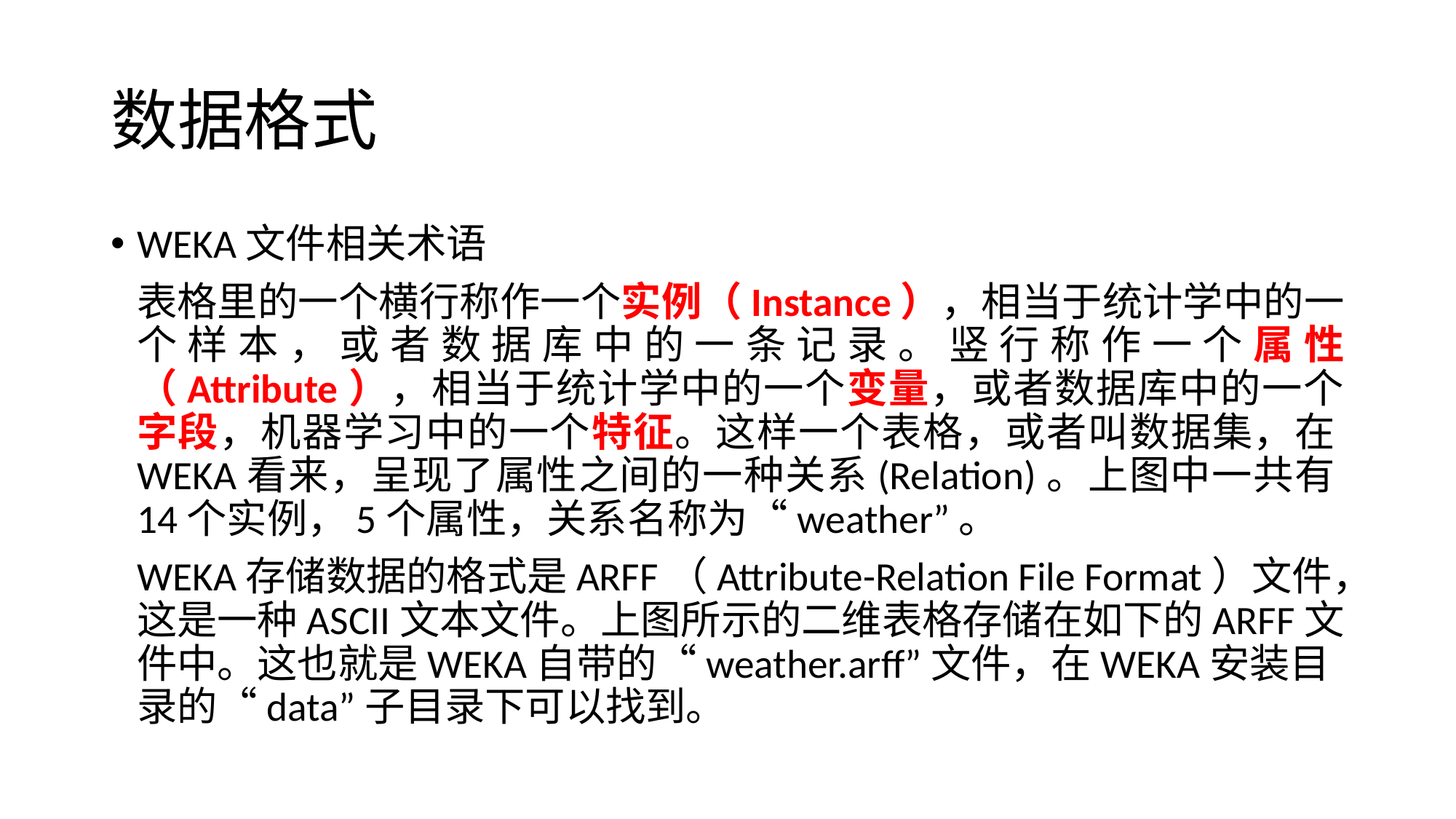

# 数据格式
WEKA文件相关术语
表格里的一个横行称作一个实例（Instance），相当于统计学中的一个样本，或者数据库中的一条记录。竖行称作一个属性（Attribute），相当于统计学中的一个变量，或者数据库中的一个字段，机器学习中的一个特征。这样一个表格，或者叫数据集，在WEKA看来，呈现了属性之间的一种关系(Relation)。上图中一共有14个实例，5个属性，关系名称为“weather”。
WEKA存储数据的格式是ARFF（Attribute-Relation File Format）文件，这是一种ASCII文本文件。上图所示的二维表格存储在如下的ARFF文件中。这也就是WEKA自带的“weather.arff”文件，在WEKA安装目录的“data”子目录下可以找到。